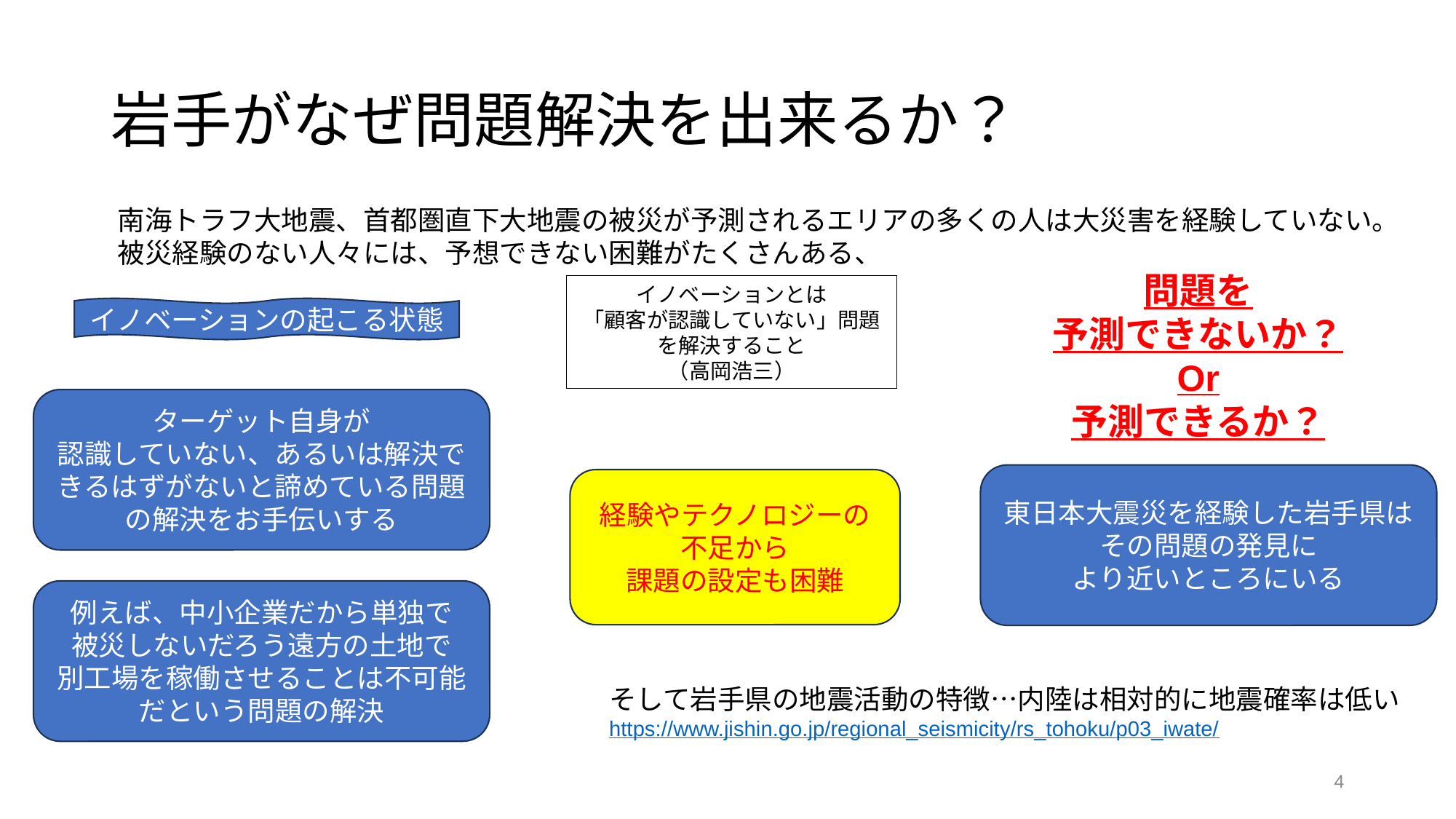

# 岩手がなぜ問題解決を出来るか？
南海トラフ大地震、首都圏直下大地震の被災が予測されるエリアの多くの人は大災害を経験していない。
被災経験のない人々には、予想できない困難がたくさんある、

問題を
予測できないか？
Or
予測できるか？
イノベーションとは
「顧客が認識していない」問題
を解決すること
（高岡浩三）
イノベーションの起こる状態
ターゲット自身が
認識していない、あるいは解決できるはずがないと諦めている問題
の解決をお手伝いする
東日本大震災を経験した岩手県は
その問題の発見に
より近いところにいる
経験やテクノロジーの
不足から
課題の設定も困難
例えば、中小企業だから単独で
被災しないだろう遠方の土地で
別工場を稼働させることは不可能だという問題の解決
そして岩手県の地震活動の特徴…内陸は相対的に地震確率は低い
https://www.jishin.go.jp/regional_seismicity/rs_tohoku/p03_iwate/

4